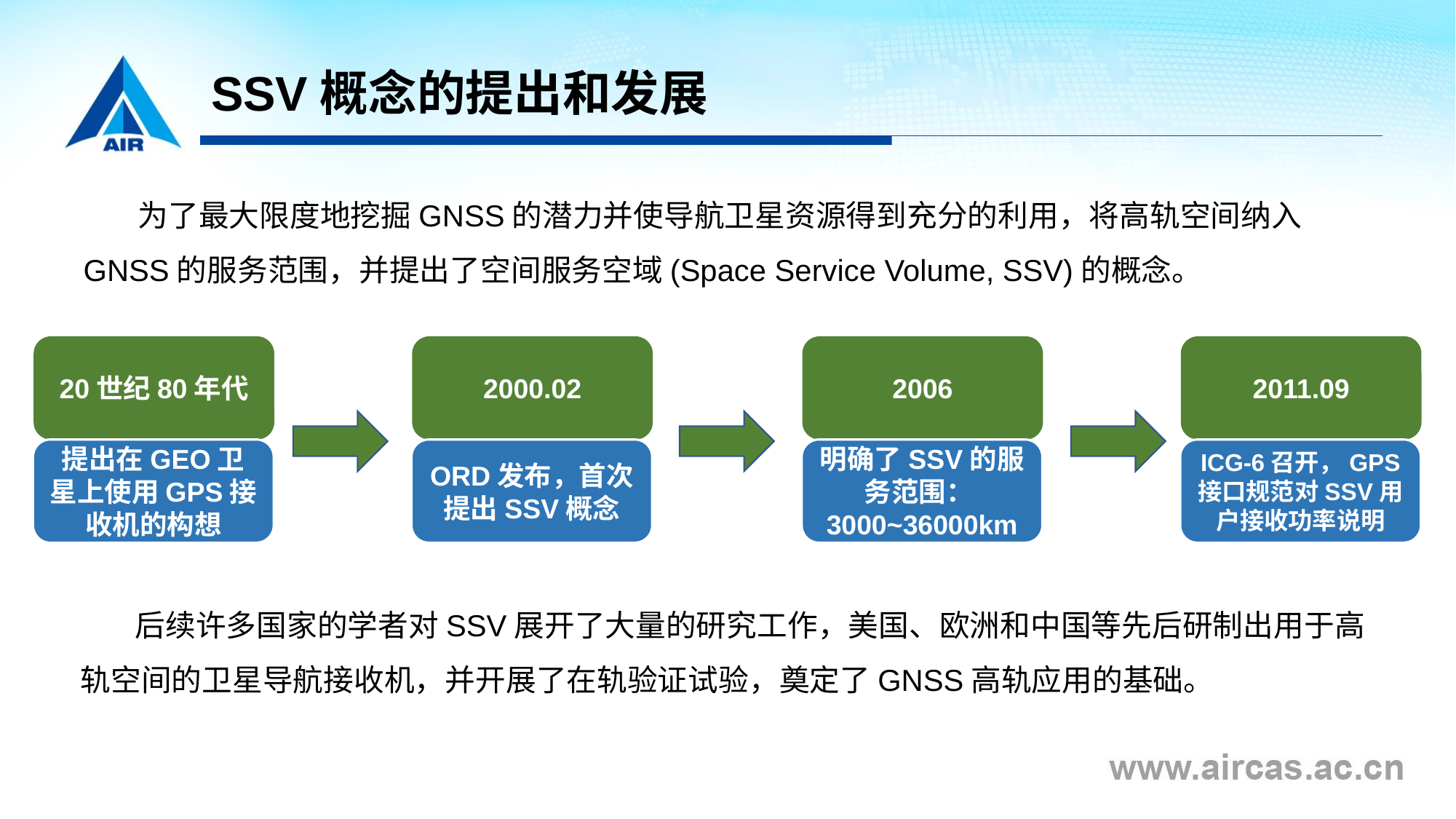

# SSV概念的提出和发展
为了最大限度地挖掘GNSS的潜力并使导航卫星资源得到充分的利用，将高轨空间纳入GNSS的服务范围，并提出了空间服务空域(Space Service Volume, SSV)的概念。
20世纪80年代
2000.02
2006
2011.09

提出在GEO卫星上使用GPS接收机的构想
ORD发布，首次提出SSV概念
明确了SSV的服务范围：3000~36000km
ICG-6召开，GPS 接口规范对SSV用户接收功率说明
后续许多国家的学者对SSV展开了大量的研究工作，美国、欧洲和中国等先后研制出用于高轨空间的卫星导航接收机，并开展了在轨验证试验，奠定了GNSS高轨应用的基础。